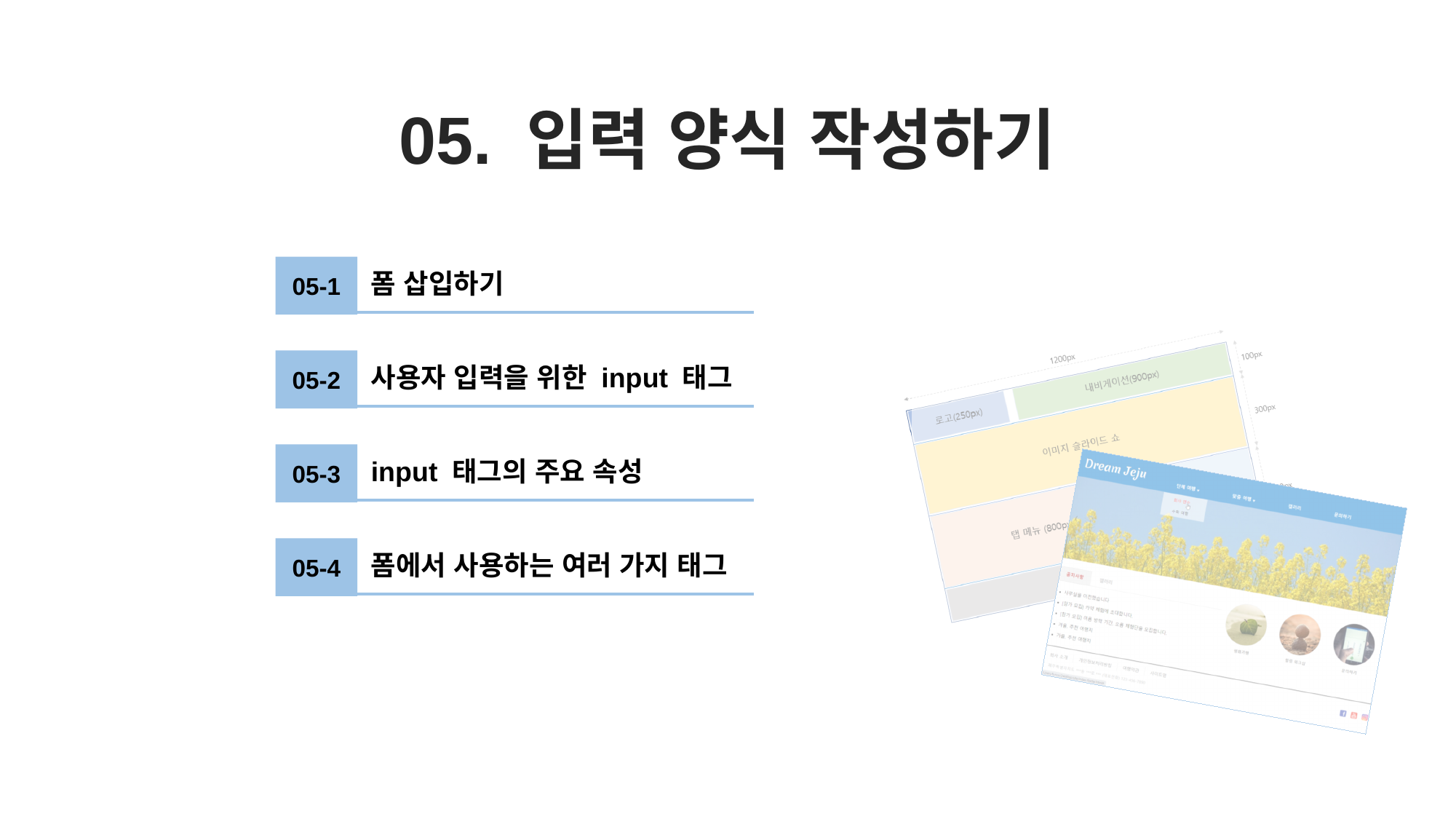

# 05. 입력 양식 작성하기
05-1
폼 삽입하기
05-2
사용자 입력을 위한 input 태그
05-3
input 태그의 주요 속성
05-4
폼에서 사용하는 여러 가지 태그